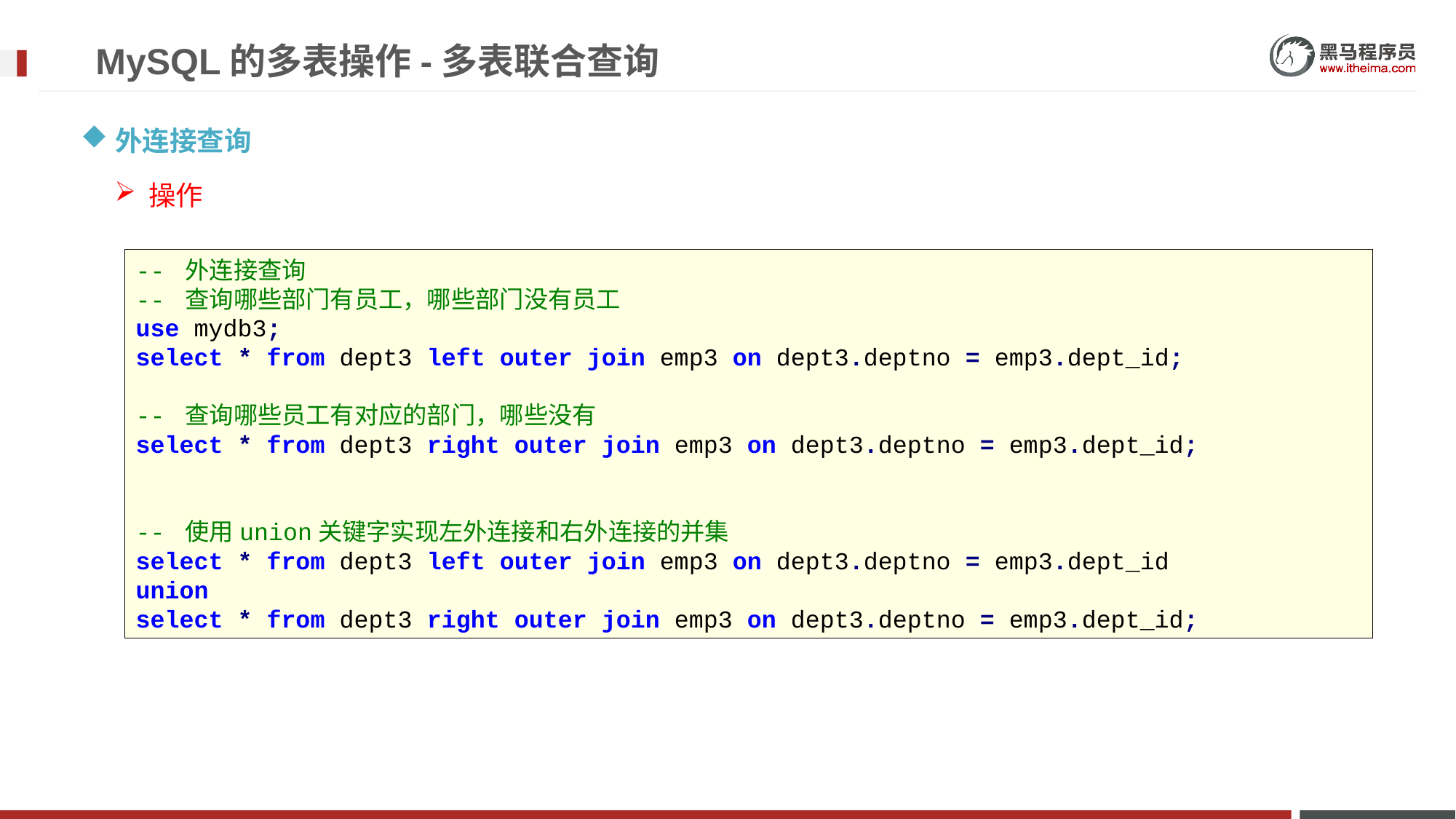

# MySQL的多表操作-多表联合查询
外连接查询
操作
-- 外连接查询
-- 查询哪些部门有员工，哪些部门没有员工
use mydb3;
select * from dept3 left outer join emp3 on dept3.deptno = emp3.dept_id;

-- 查询哪些员工有对应的部门，哪些没有
select * from dept3 right outer join emp3 on dept3.deptno = emp3.dept_id;

-- 使用union关键字实现左外连接和右外连接的并集
select * from dept3 left outer join emp3 on dept3.deptno = emp3.dept_id
union
select * from dept3 right outer join emp3 on dept3.deptno = emp3.dept_id;